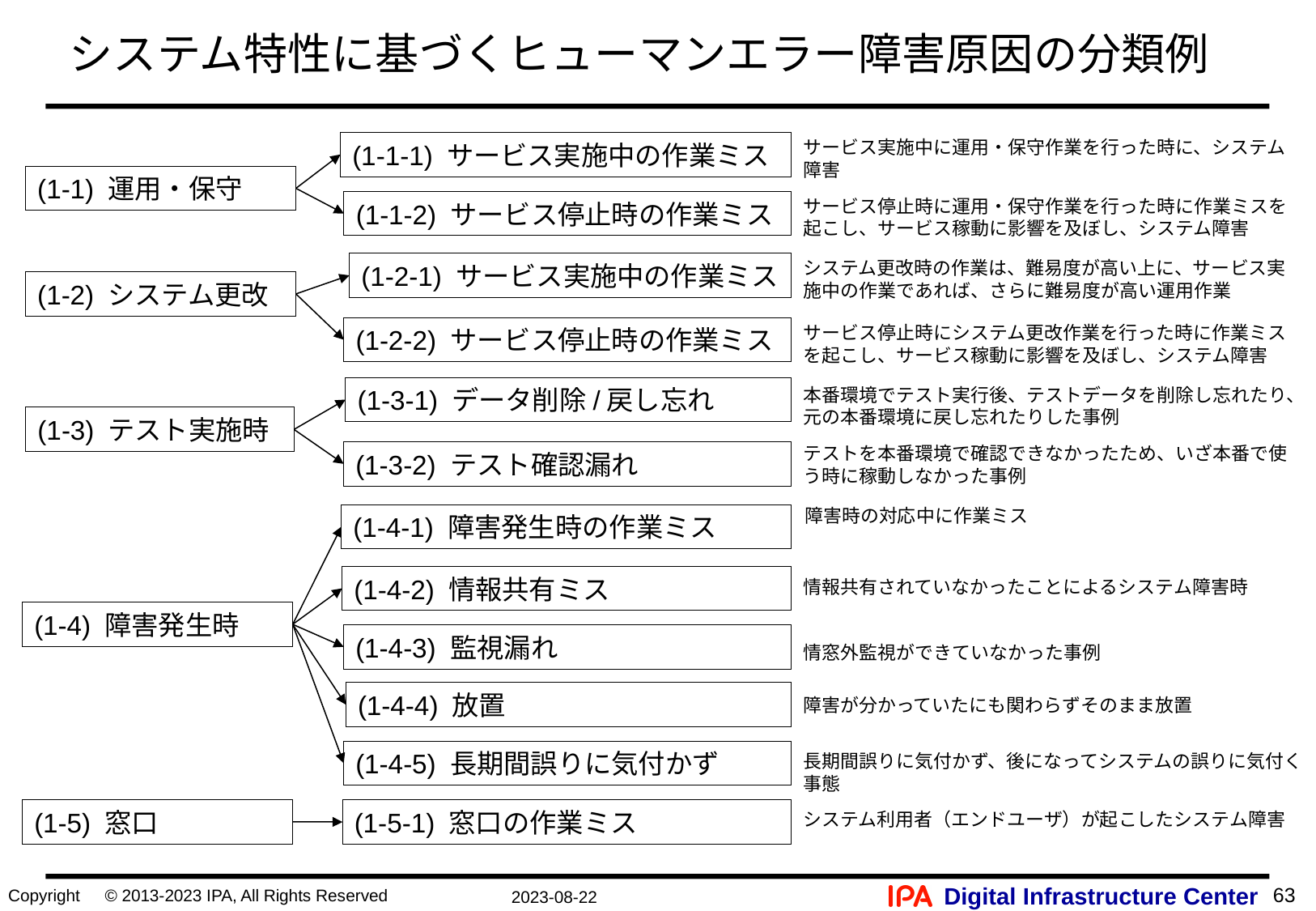

# システム特性に基づくヒューマンエラー障害原因の分類例
サービス実施中に運用・保守作業を行った時に、システム障害
(1-1-1) サービス実施中の作業ミス
(1-1) 運用・保守
サービス停止時に運用・保守作業を行った時に作業ミスを起こし、サービス稼動に影響を及ぼし、システム障害
(1-1-2) サービス停止時の作業ミス
システム更改時の作業は、難易度が高い上に、サービス実施中の作業であれば、さらに難易度が高い運用作業
(1-2-1) サービス実施中の作業ミス
(1-2) システム更改
サービス停止時にシステム更改作業を行った時に作業ミスを起こし、サービス稼動に影響を及ぼし、システム障害
(1-2-2) サービス停止時の作業ミス
(1-3-1) データ削除/戻し忘れ
本番環境でテスト実行後、テストデータを削除し忘れたり、元の本番環境に戻し忘れたりした事例
(1-3) テスト実施時
テストを本番環境で確認できなかったため、いざ本番で使う時に稼動しなかった事例
(1-3-2) テスト確認漏れ
障害時の対応中に作業ミス
(1-4-1) 障害発生時の作業ミス
(1-4-2) 情報共有ミス
情報共有されていなかったことによるシステム障害時
(1-4) 障害発生時
(1-4-3) 監視漏れ
情窓外監視ができていなかった事例
(1-4-4) 放置
障害が分かっていたにも関わらずそのまま放置
(1-4-5) 長期間誤りに気付かず
長期間誤りに気付かず、後になってシステムの誤りに気付く事態
(1-5) 窓口
(1-5-1) 窓口の作業ミス
システム利用者（エンドユーザ）が起こしたシステム障害